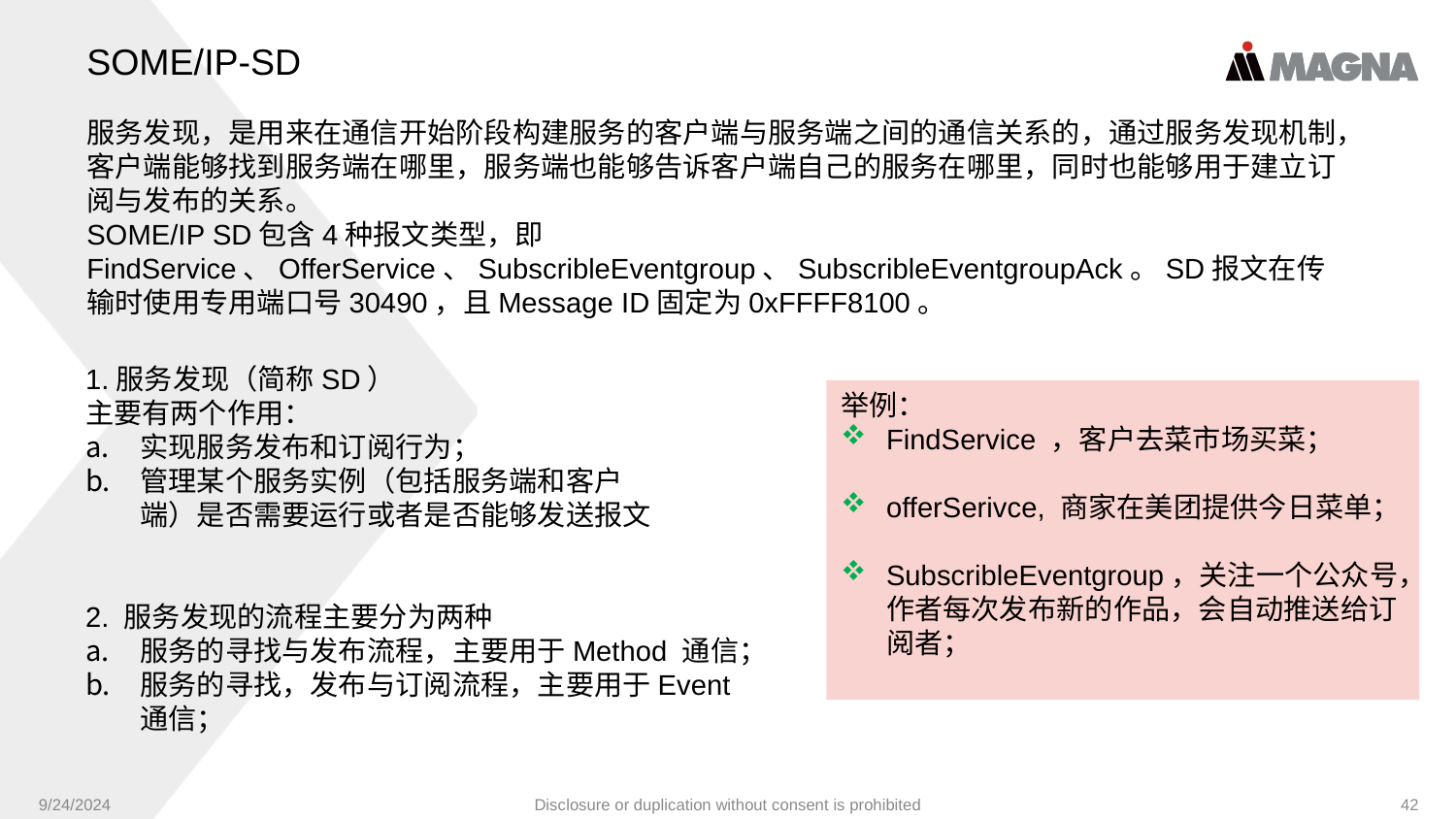

SOME/IP-SD
服务发现，是用来在通信开始阶段构建服务的客户端与服务端之间的通信关系的，通过服务发现机制，客户端能够找到服务端在哪里，服务端也能够告诉客户端自己的服务在哪里，同时也能够用于建立订阅与发布的关系。
SOME/IP SD包含4种报文类型，即FindService、OfferService、SubscribleEventgroup、SubscribleEventgroupAck。SD报文在传输时使用专用端口号30490，且Message ID固定为0xFFFF8100。
1.服务发现（简称SD）
主要有两个作用：
实现服务发布和订阅行为；
管理某个服务实例（包括服务端和客户端）是否需要运行或者是否能够发送报文
举例：
FindService ，客户去菜市场买菜；

offerSerivce, 商家在美团提供今日菜单；

SubscribleEventgroup，关注一个公众号，作者每次发布新的作品，会自动推送给订阅者；

2. 服务发现的流程主要分为两种
服务的寻找与发布流程，主要用于Method 通信；
服务的寻找，发布与订阅流程，主要用于Event 通信；
9/24/2024
Disclosure or duplication without consent is prohibited
42